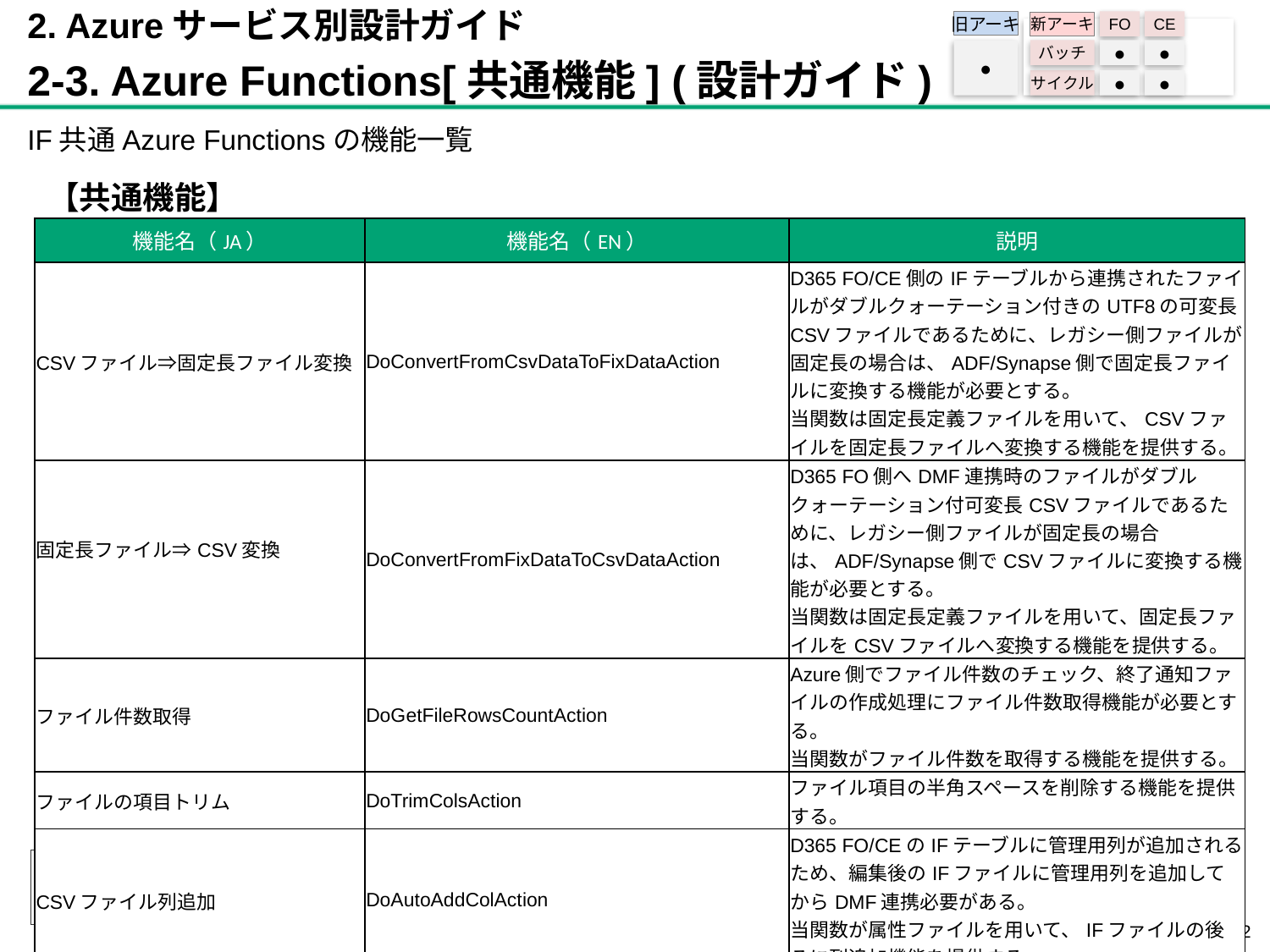

2. Azureサービス別設計ガイド
2-3. Azure Functions[共通機能] (設計ガイド)
旧アーキ
FO
CE
新アーキ
バッチ
●
●
サイクル
●
●

●
IF共通Azure Functionsの機能一覧
【共通機能】
| 機能名（JA） | 機能名（EN） | 説明 |
| --- | --- | --- |
| CSVファイル⇒固定長ファイル変換 | DoConvertFromCsvDataToFixDataAction | D365 FO/CE側のIFテーブルから連携されたファイルがダブルクォーテーション付きのUTF8の可変長CSVファイルであるために、レガシー側ファイルが固定長の場合は、ADF/Synapse側で固定長ファイルに変換する機能が必要とする。 当関数は固定長定義ファイルを用いて、CSVファイルを固定長ファイルへ変換する機能を提供する。 |
| 固定長ファイル⇒CSV変換 | DoConvertFromFixDataToCsvDataAction | D365 FO側へDMF連携時のファイルがダブルクォーテーション付可変長CSVファイルであるために、レガシー側ファイルが固定長の場合は、ADF/Synapse側でCSVファイルに変換する機能が必要とする。 当関数は固定長定義ファイルを用いて、固定長ファイルをCSVファイルへ変換する機能を提供する。 |
| ファイル件数取得 | DoGetFileRowsCountAction | Azure側でファイル件数のチェック、終了通知ファイルの作成処理にファイル件数取得機能が必要とする。 当関数がファイル件数を取得する機能を提供する。 |
| ファイルの項目トリム | DoTrimColsAction | ファイル項目の半角スペースを削除する機能を提供する。 |
| CSVファイル列追加 | DoAutoAddColAction | D365 FO/CEのIFテーブルに管理用列が追加されるため、編集後のIFファイルに管理用列を追加してからDMF連携必要がある。 当関数が属性ファイルを用いて、IFファイルの後ろに列追加機能を提供する。 |
| ファイル項目長合わせ | DoFixColsLengthAction | 当関数が属性ファイルを用いて、定義された項目長より長い部分を切り捨てる。 |
132